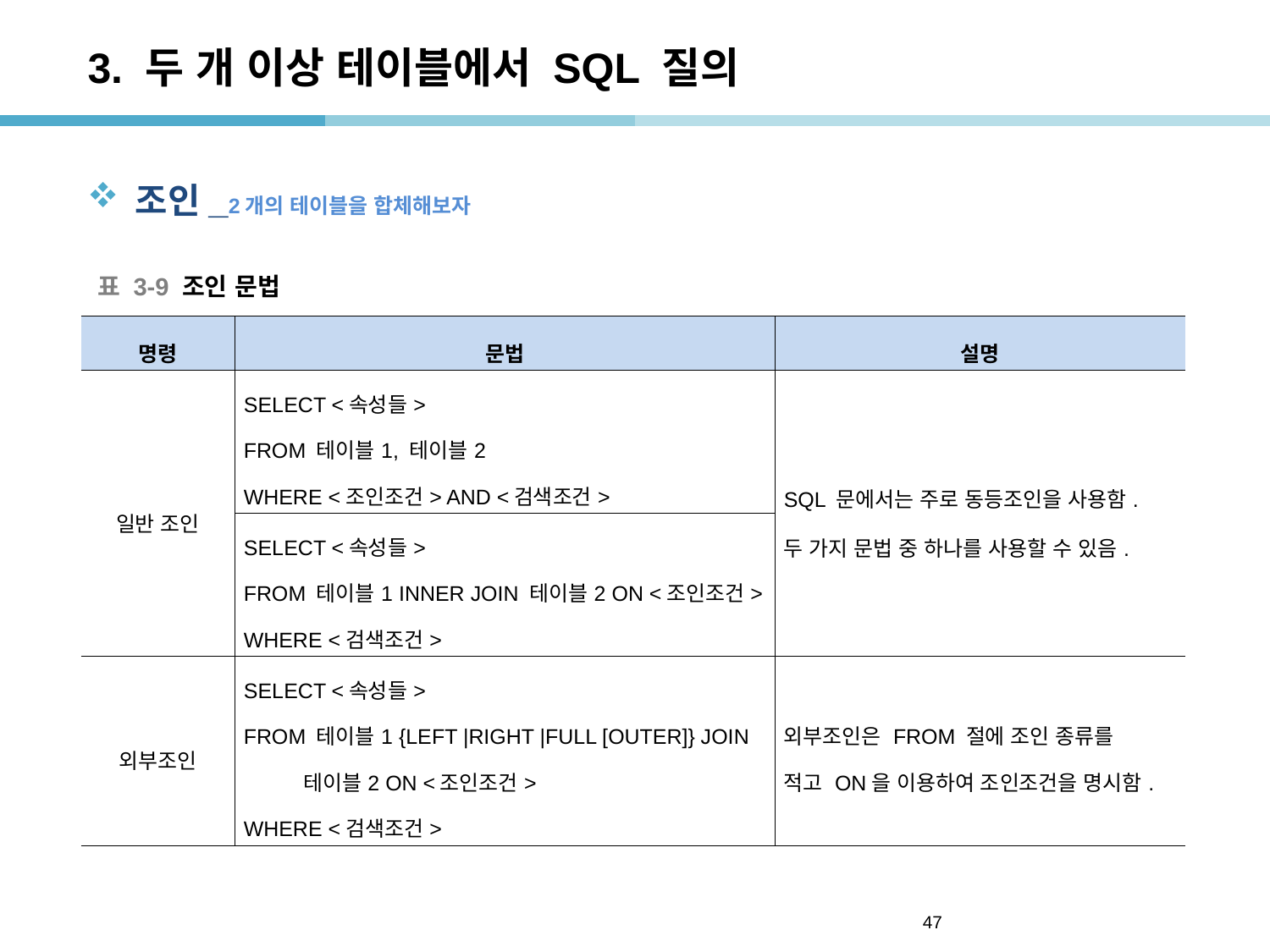

# 3. 두 개 이상 테이블에서 SQL 질의
조인_2개의 테이블을 합체해보자
표 3-9 조인 문법
| 명령 | 문법 | 설명 |
| --- | --- | --- |
| 일반 조인 | SELECT <속성들> FROM 테이블1, 테이블2 WHERE <조인조건> AND <검색조건> | SQL 문에서는 주로 동등조인을 사용함. 두 가지 문법 중 하나를 사용할 수 있음. |
|  | SELECT <속성들> FROM 테이블1 INNER JOIN 테이블2 ON <조인조건> WHERE <검색조건> |  |
| 외부조인 | SELECT <속성들> FROM 테이블1 {LEFT |RIGHT |FULL [OUTER]} JOIN 테이블2 ON <조인조건> WHERE <검색조건> | 외부조인은 FROM 절에 조인 종류를 적고 ON을 이용하여 조인조건을 명시함. |
47